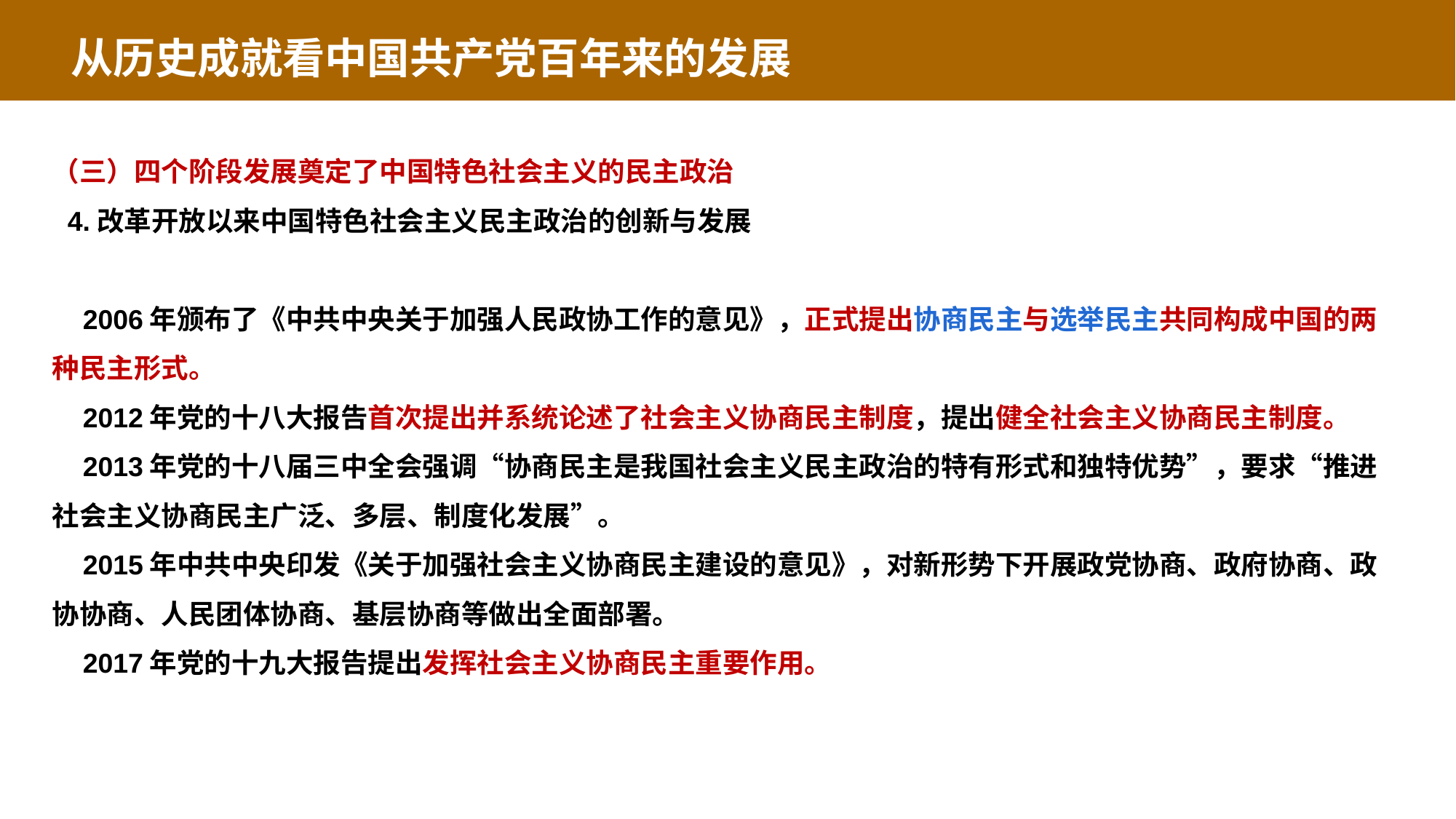

从历史成就看中国共产党百年来的发展
（三）四个阶段发展奠定了中国特色社会主义的民主政治
  4.改革开放以来中国特色社会主义民主政治的创新与发展

    2006年颁布了《中共中央关于加强人民政协工作的意见》，正式提出协商民主与选举民主共同构成中国的两种民主形式。
    2012年党的十八大报告首次提出并系统论述了社会主义协商民主制度，提出健全社会主义协商民主制度。
    2013年党的十八届三中全会强调“协商民主是我国社会主义民主政治的特有形式和独特优势”，要求“推进社会主义协商民主广泛、多层、制度化发展”。
    2015年中共中央印发《关于加强社会主义协商民主建设的意见》，对新形势下开展政党协商、政府协商、政协协商、人民团体协商、基层协商等做出全面部署。
    2017年党的十九大报告提出发挥社会主义协商民主重要作用。